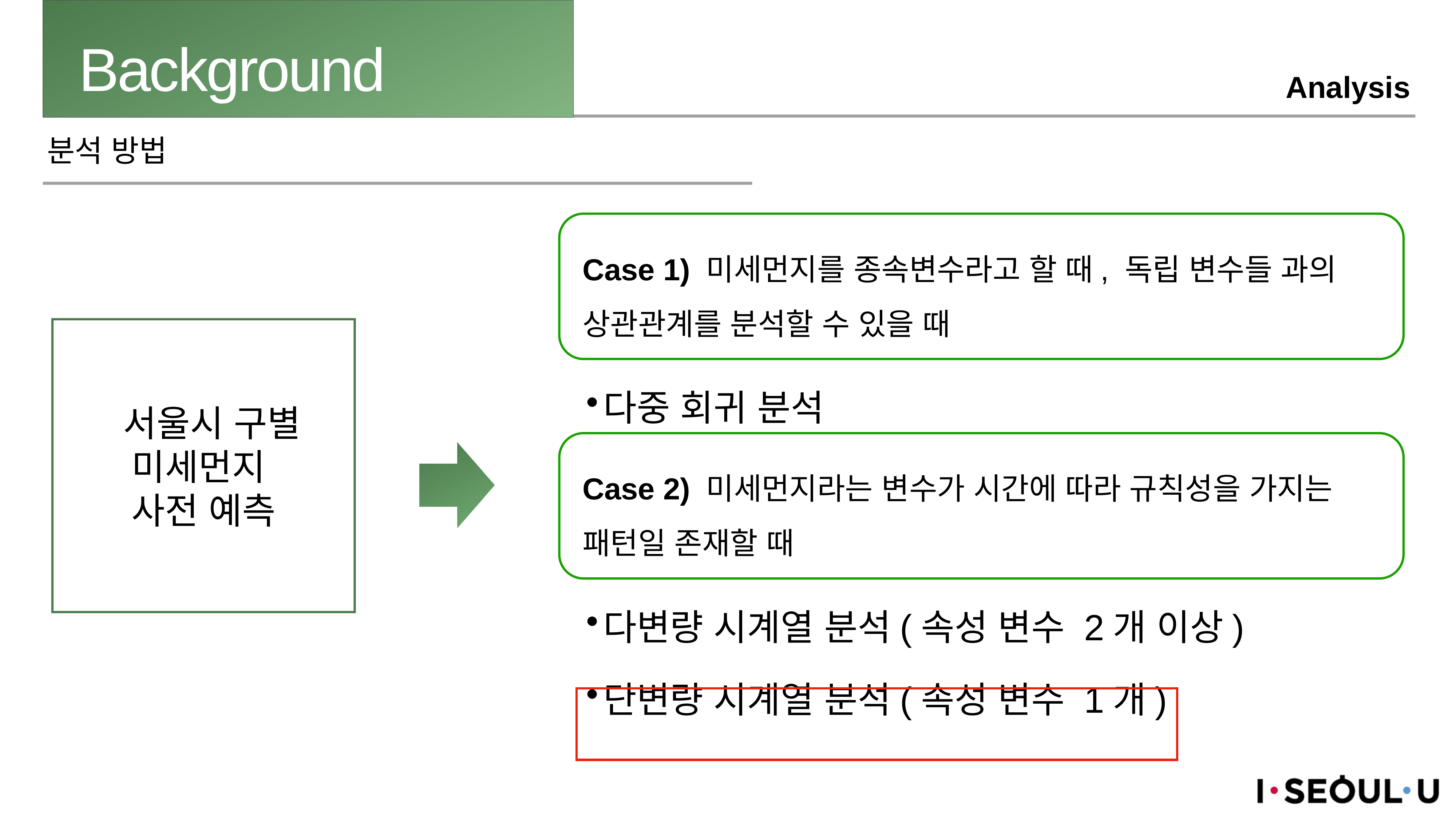

# Background
Analysis
분석 방법
Case 1) 미세먼지를 종속변수라고 할 때, 독립 변수들 과의 상관관계를 분석할 수 있을 때
다중 회귀 분석
Case 2) 미세먼지라는 변수가 시간에 따라 규칙성을 가지는 패턴일 존재할 때
다변량 시계열 분석(속성 변수 2개 이상)
단변량 시계열 분석(속성 변수 1개)

 서울시 구별 미세먼지
사전 예측